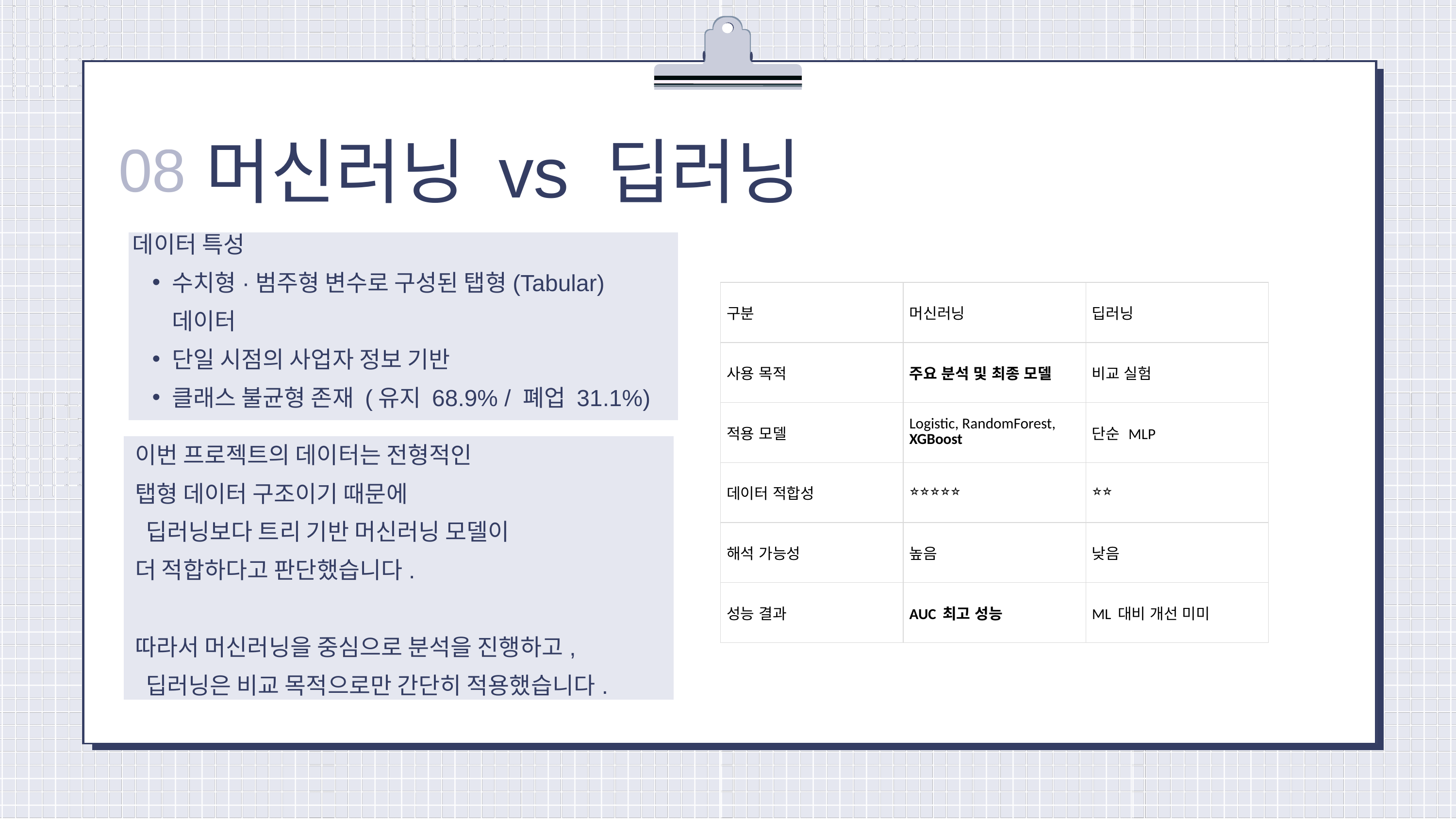

머신러닝 vs 딥러닝
08
데이터 특성
수치형·범주형 변수로 구성된 탭형(Tabular) 데이터
단일 시점의 사업자 정보 기반
클래스 불균형 존재 (유지 68.9% / 폐업 31.1%)

| 구분 | 머신러닝 | 딥러닝 |
| --- | --- | --- |
| 사용 목적 | 주요 분석 및 최종 모델 | 비교 실험 |
| 적용 모델 | Logistic, RandomForest, XGBoost | 단순 MLP |
| 데이터 적합성 | ⭐⭐⭐⭐⭐ | ⭐⭐ |
| 해석 가능성 | 높음 | 낮음 |
| 성능 결과 | AUC 최고 성능 | ML 대비 개선 미미 |

이번 프로젝트의 데이터는 전형적인
탭형 데이터 구조이기 때문에
 딥러닝보다 트리 기반 머신러닝 모델이
더 적합하다고 판단했습니다.

따라서 머신러닝을 중심으로 분석을 진행하고,
 딥러닝은 비교 목적으로만 간단히 적용했습니다.